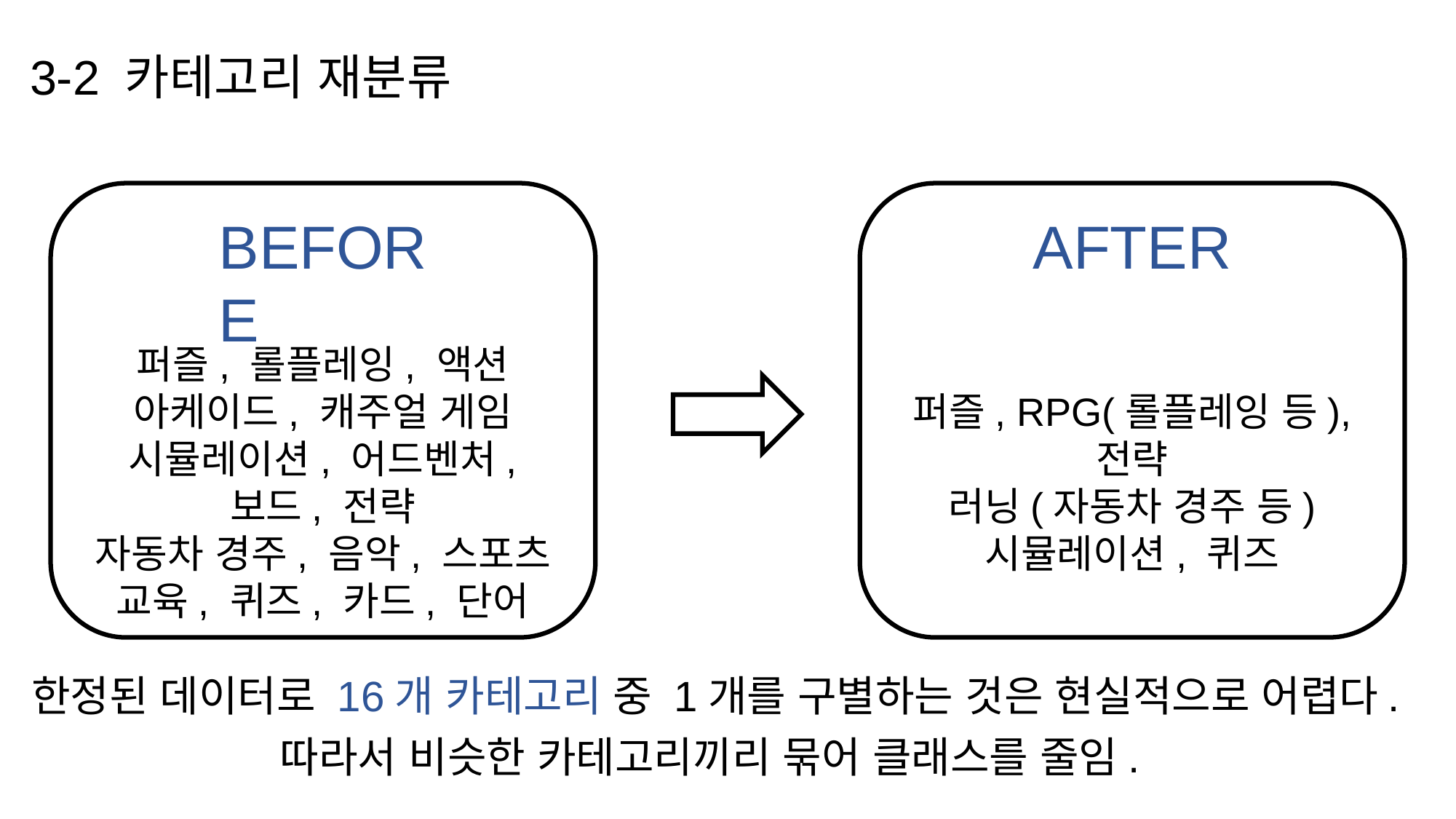

# 3-2 카테고리 재분류

퍼즐, 롤플레잉, 액션
아케이드, 캐주얼 게임
시뮬레이션, 어드벤처, 보드, 전략
자동차 경주, 음악, 스포츠
교육, 퀴즈, 카드, 단어

퍼즐, RPG(롤플레잉 등), 전략
러닝(자동차 경주 등)
시뮬레이션, 퀴즈
BEFORE
AFTER

한정된 데이터로 16개 카테고리 중 1개를 구별하는 것은 현실적으로 어렵다.
따라서 비슷한 카테고리끼리 묶어 클래스를 줄임.